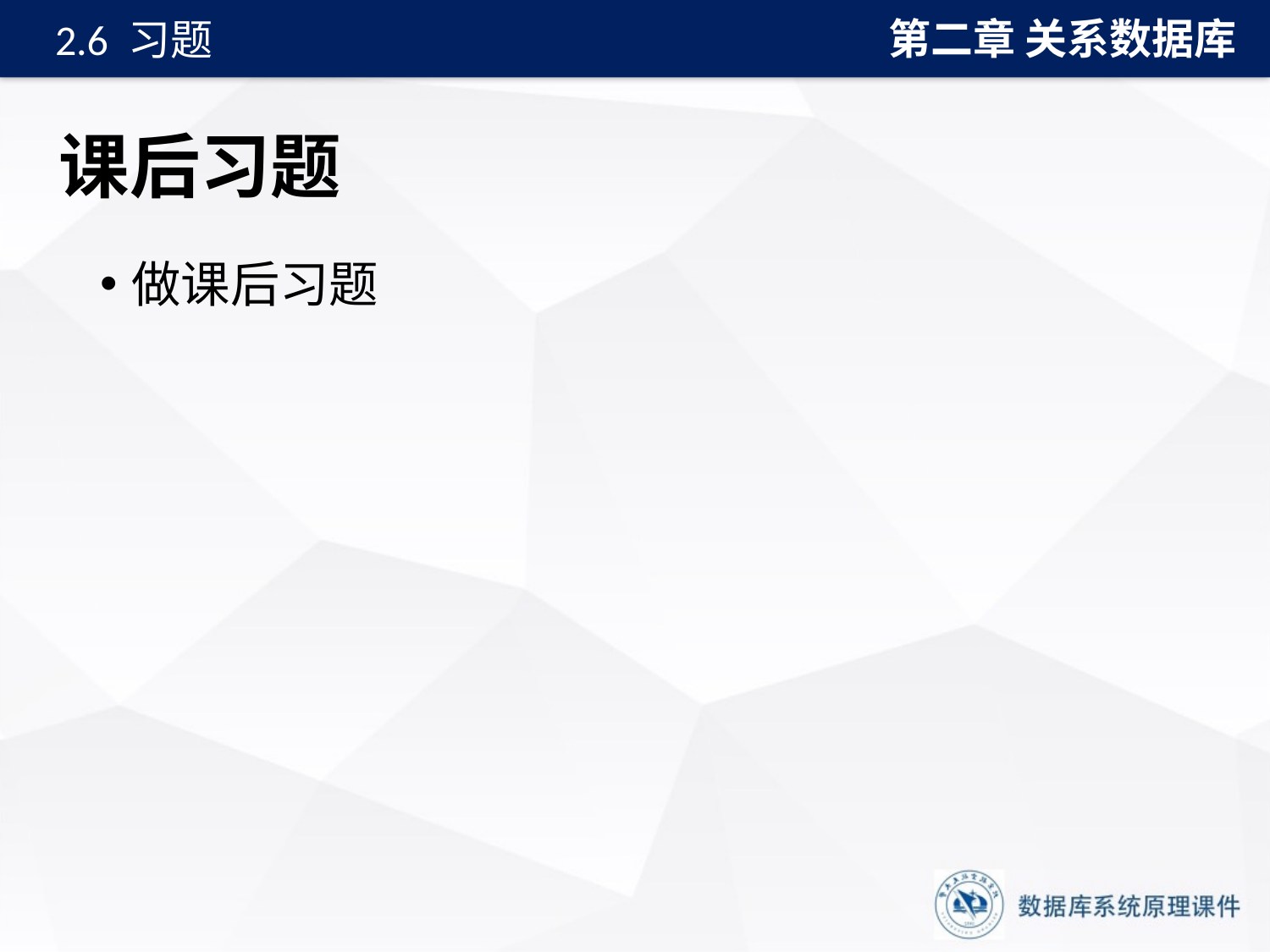

第二章 关系数据库
2.6 习题
# 课后习题
做课后习题